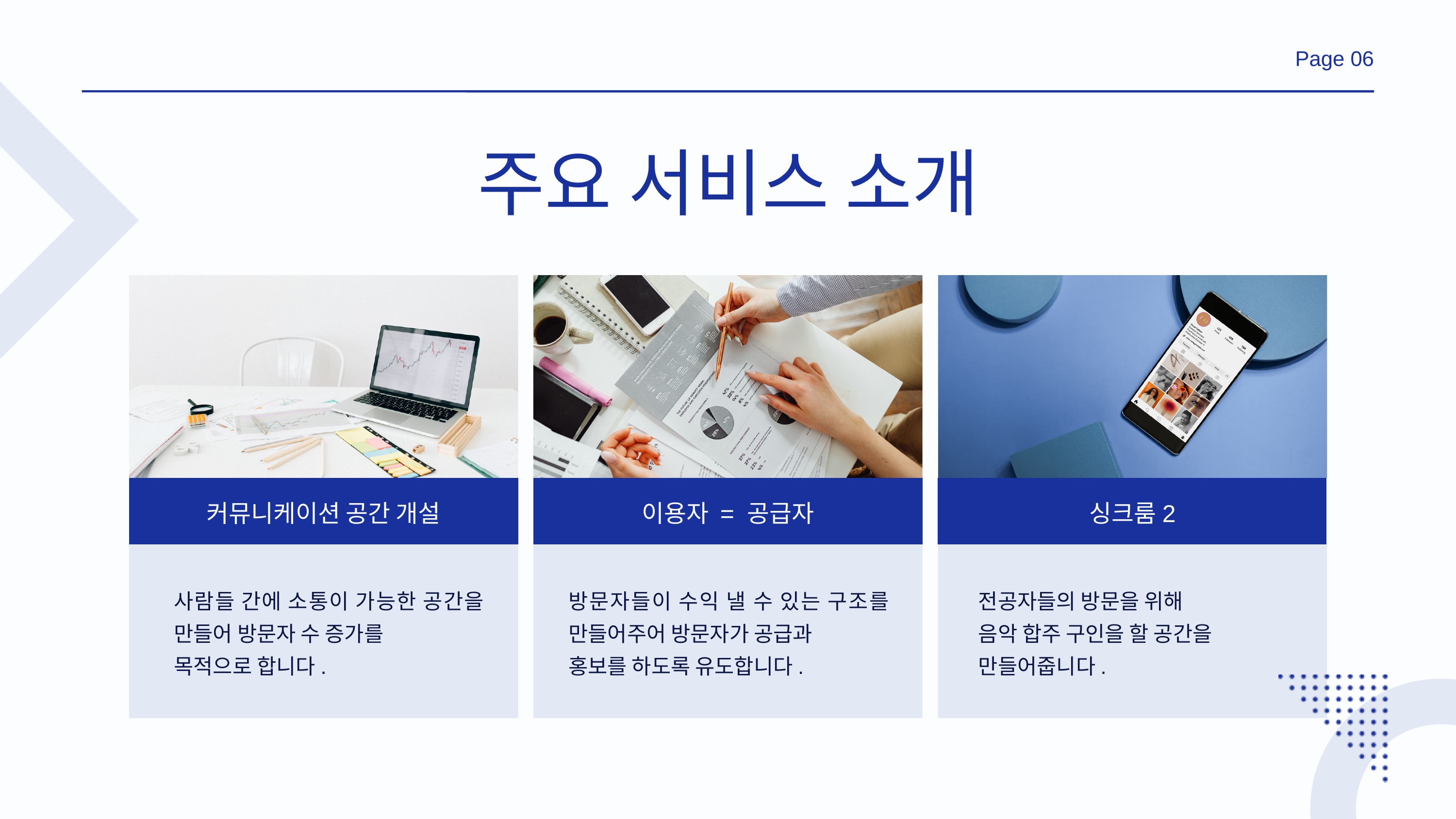

Page 06

주요 서비스 소개

커뮤니케이션 공간 개설
이용자 = 공급자
싱크룸2

사람들 간에 소통이 가능한 공간을 만들어 방문자 수 증가를
목적으로 합니다.
방문자들이 수익 낼 수 있는 구조를 만들어주어 방문자가 공급과
홍보를 하도록 유도합니다.
전공자들의 방문을 위해
음악 합주 구인을 할 공간을
만들어줍니다.